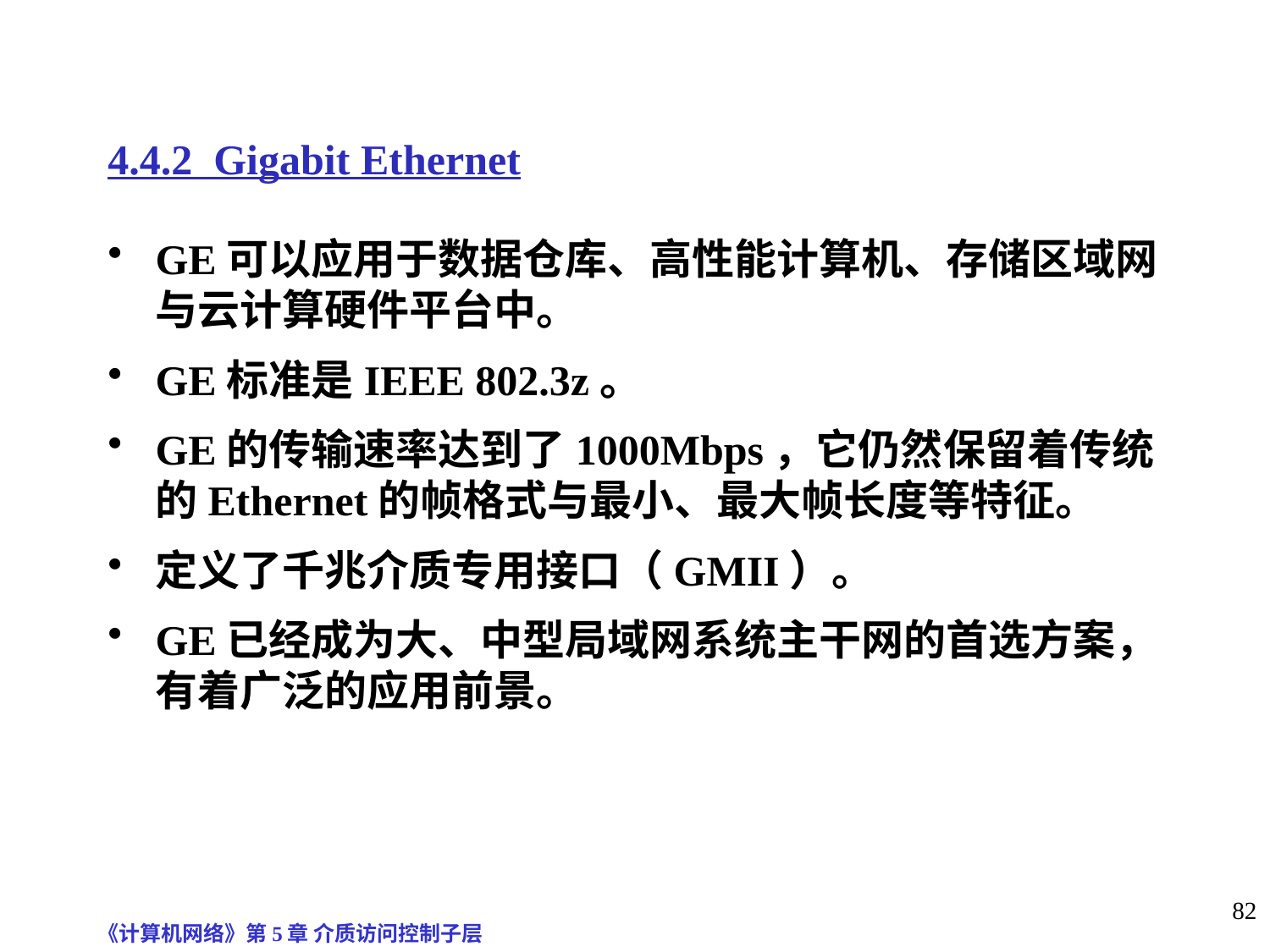

4.4.2  Gigabit Ethernet

GE可以应用于数据仓库、高性能计算机、存储区域网与云计算硬件平台中。
GE标准是IEEE 802.3z。
GE的传输速率达到了1000Mbps，它仍然保留着传统的Ethernet的帧格式与最小、最大帧长度等特征。
定义了千兆介质专用接口（GMII）。
GE已经成为大、中型局域网系统主干网的首选方案，有着广泛的应用前景。

《计算机网络》第5章 介质访问控制子层
82